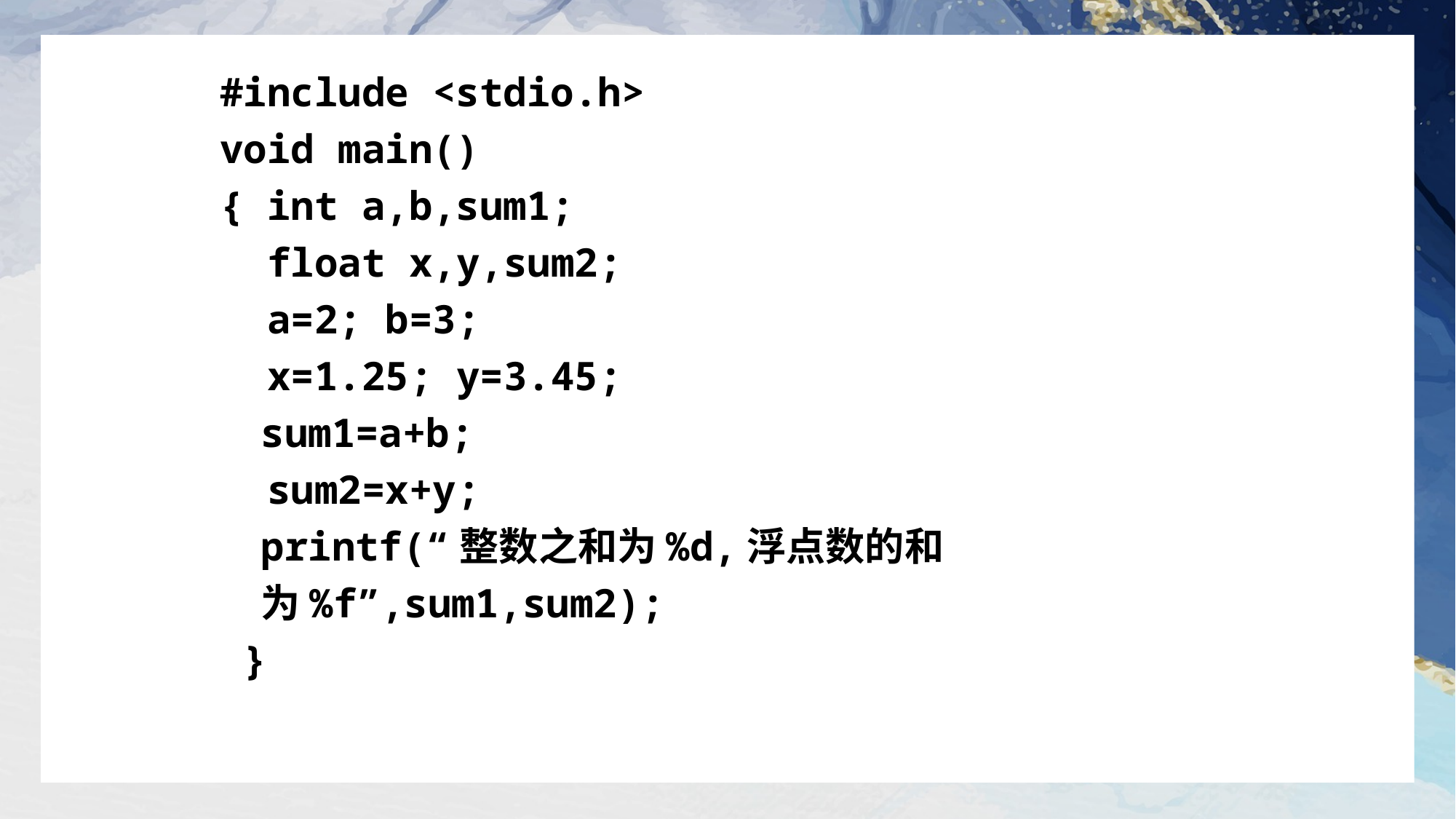

#include <stdio.h>
void main()
{ int a,b,sum1;
  float x,y,sum2;
  a=2; b=3;
  x=1.25; y=3.45;
	sum1=a+b;
  sum2=x+y;
	printf(“整数之和为%d,浮点数的和为%f”,sum1,sum2);
 }